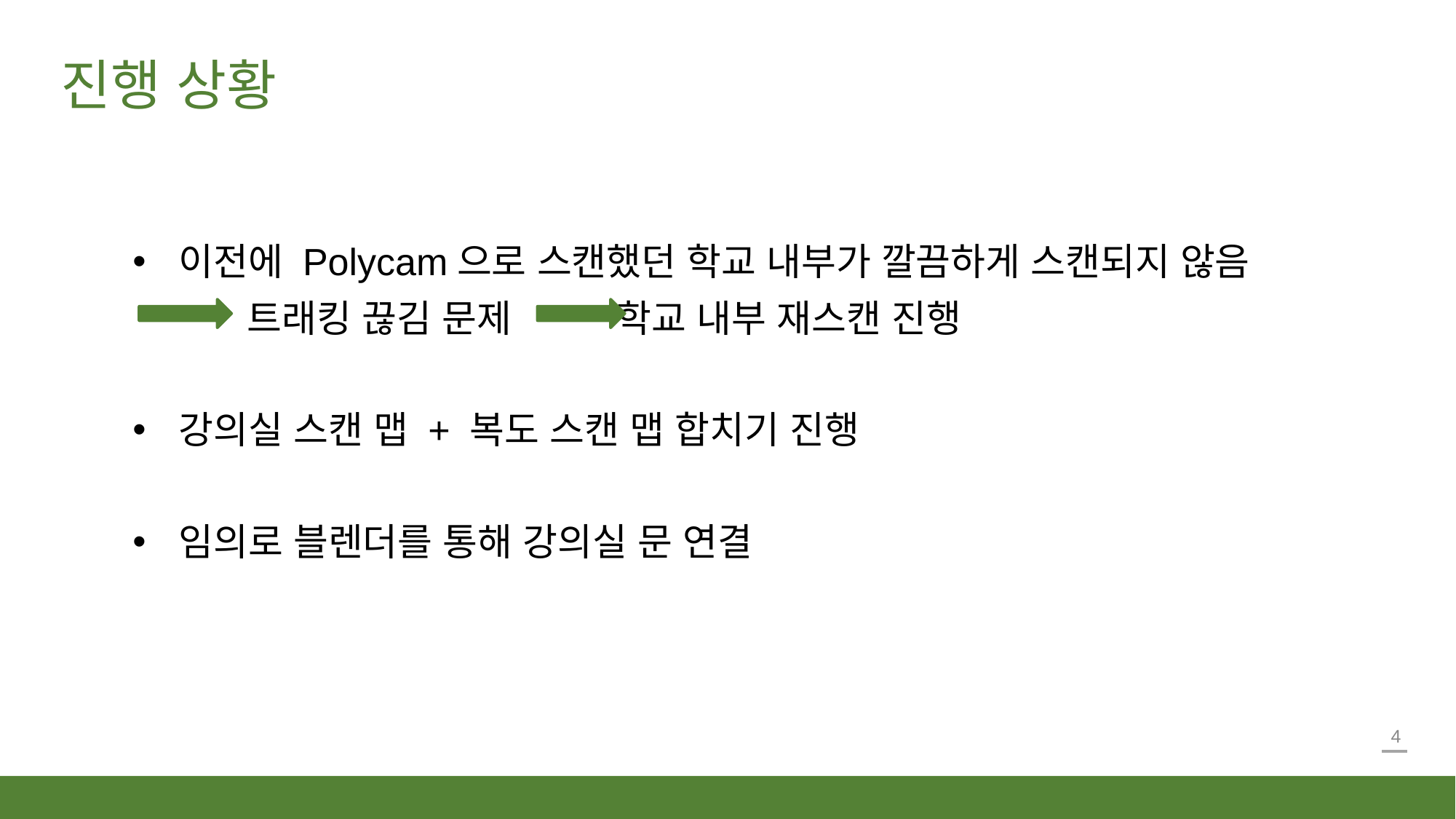

진행 상황

이전에 Polycam으로 스캔했던 학교 내부가 깔끔하게 스캔되지 않음
          트래킹 끊김 문제          학교 내부 재스캔 진행

강의실 스캔 맵 + 복도 스캔 맵 합치기 진행

임의로 블렌더를 통해 강의실 문 연결